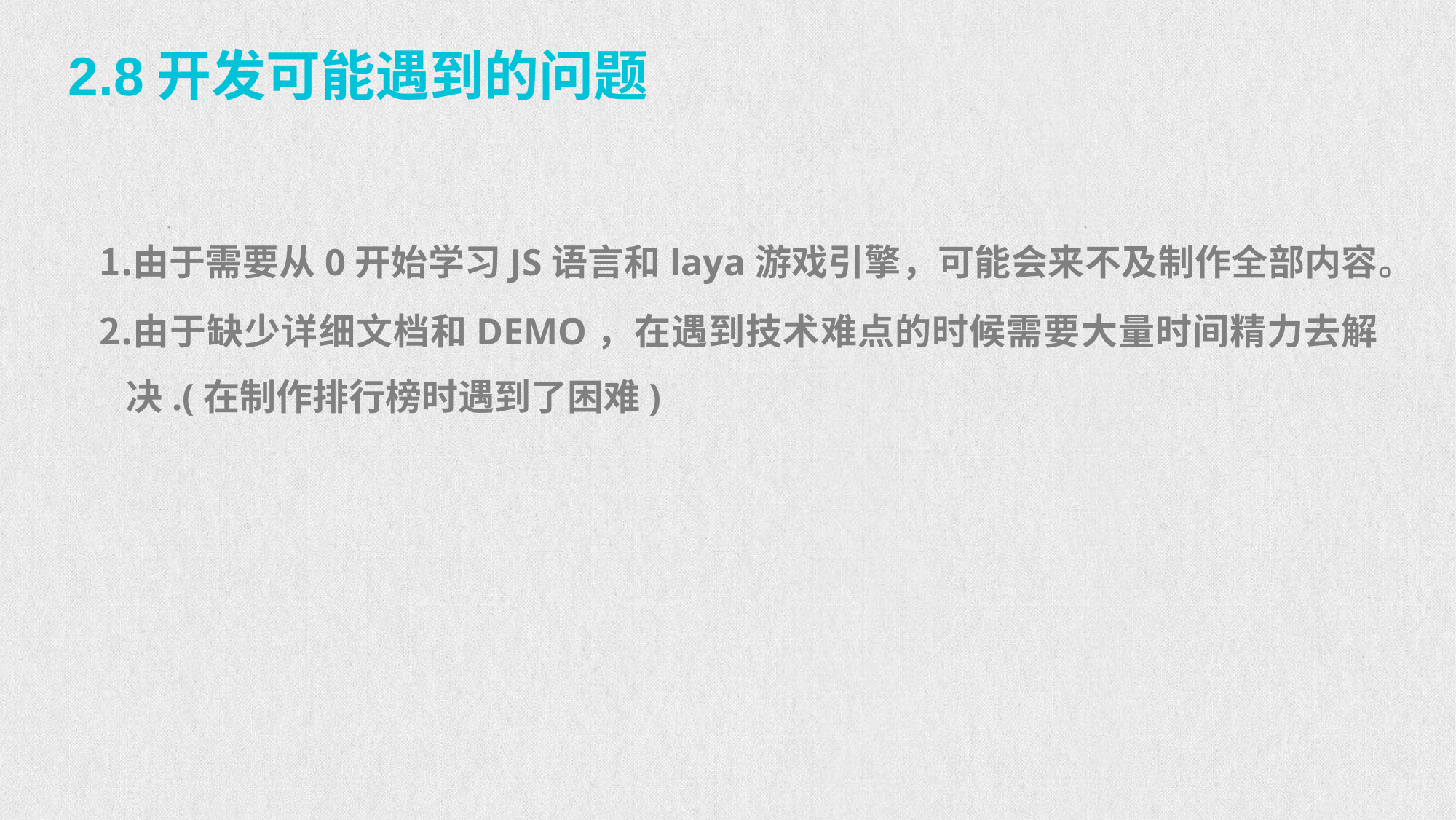

2.8开发可能遇到的问题
由于需要从0开始学习JS语言和laya游戏引擎，可能会来不及制作全部内容。
由于缺少详细文档和DEMO，在遇到技术难点的时候需要大量时间精力去解决.(在制作排行榜时遇到了困难)